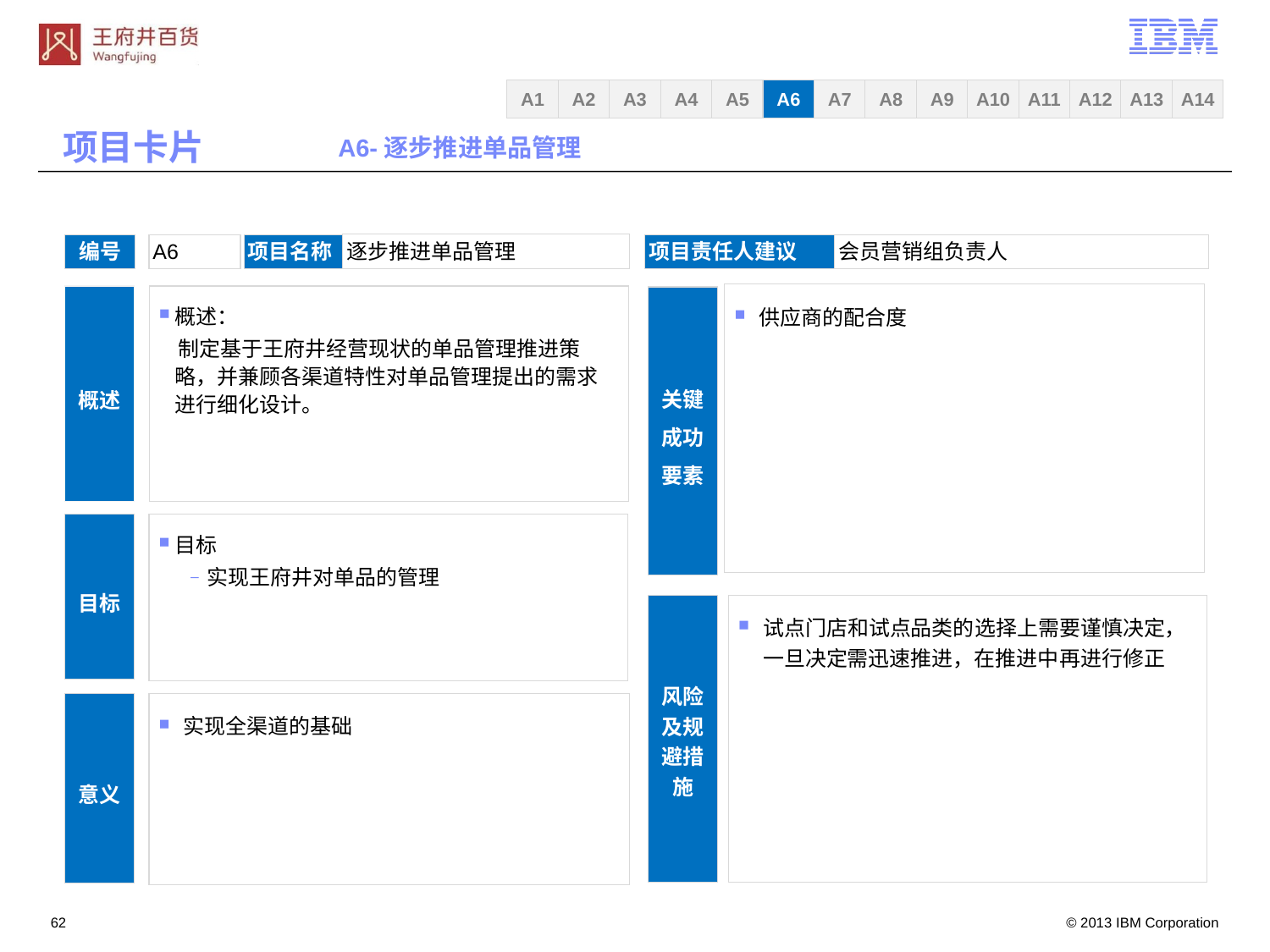

A3
A4
A5
A6
A7
A8
A9
A10
A11
A12
A13
A14
A1
A2
项目卡片
A6-逐步推进单品管理
逐步推进单品管理
编号
A6
项目名称
项目责任人建议
会员营销组负责人
供应商的配合度
概述
概述：
   制定基于王府井经营现状的单品管理推进策略，并兼顾各渠道特性对单品管理提出的需求进行细化设计。
关键成功要素
目标
实现王府井对单品的管理
目标
风险及规避措施
试点门店和试点品类的选择上需要谨慎决定，一旦决定需迅速推进，在推进中再进行修正
实现全渠道的基础
意义
62